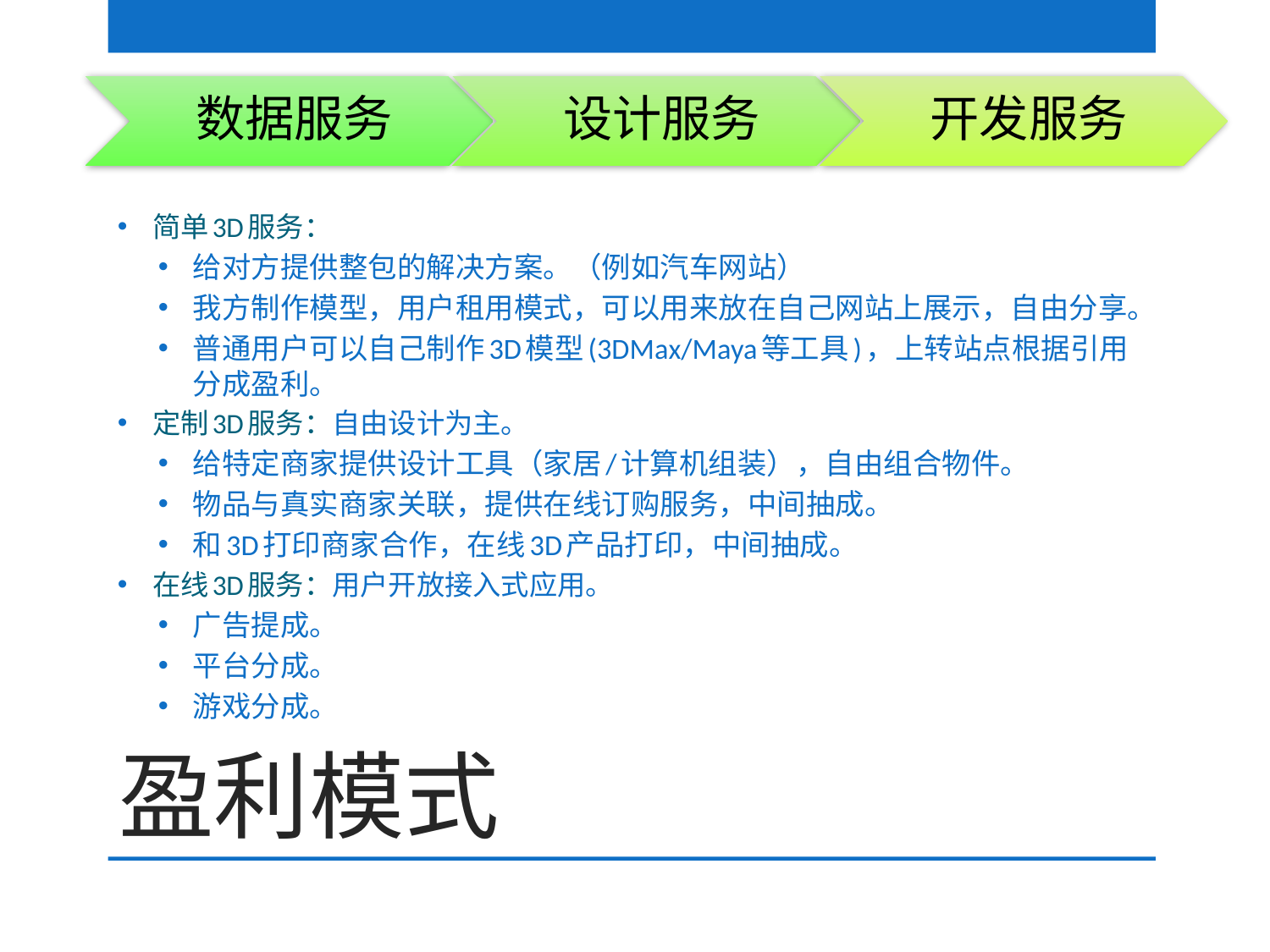

数据服务
设计服务
开发服务
简单3D服务：
给对方提供整包的解决方案。（例如汽车网站）
我方制作模型，用户租用模式，可以用来放在自己网站上展示，自由分享。
普通用户可以自己制作3D模型(3DMax/Maya等工具)，上转站点根据引用分成盈利。
定制3D服务：自由设计为主。
给特定商家提供设计工具（家居/计算机组装），自由组合物件。
物品与真实商家关联，提供在线订购服务，中间抽成。
和3D打印商家合作，在线3D产品打印，中间抽成。
在线3D服务：用户开放接入式应用。
广告提成。
平台分成。
游戏分成。
# 盈利模式